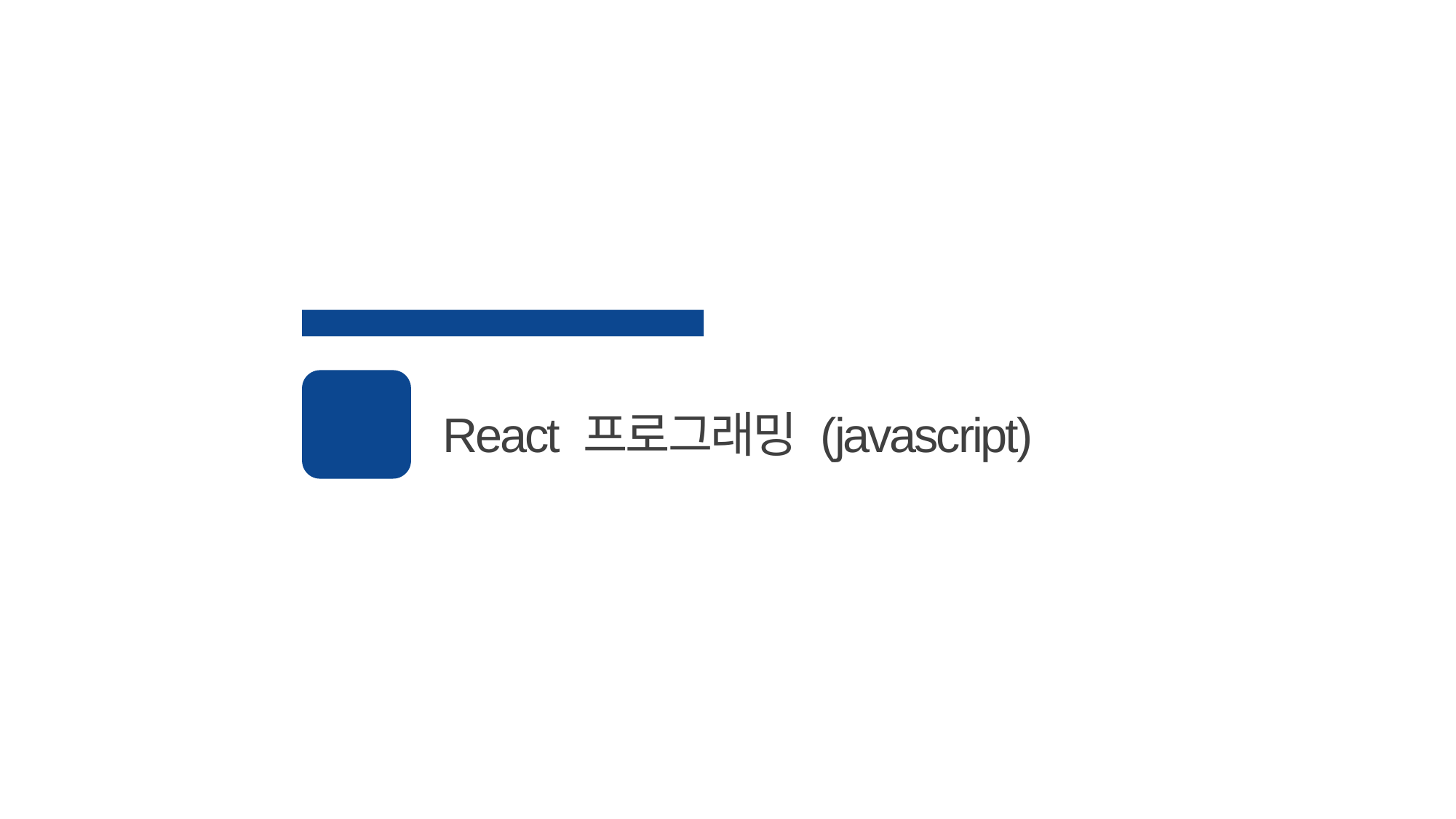

2023 프로젝트 제작 과정
React 프로그래밍 (javascript)